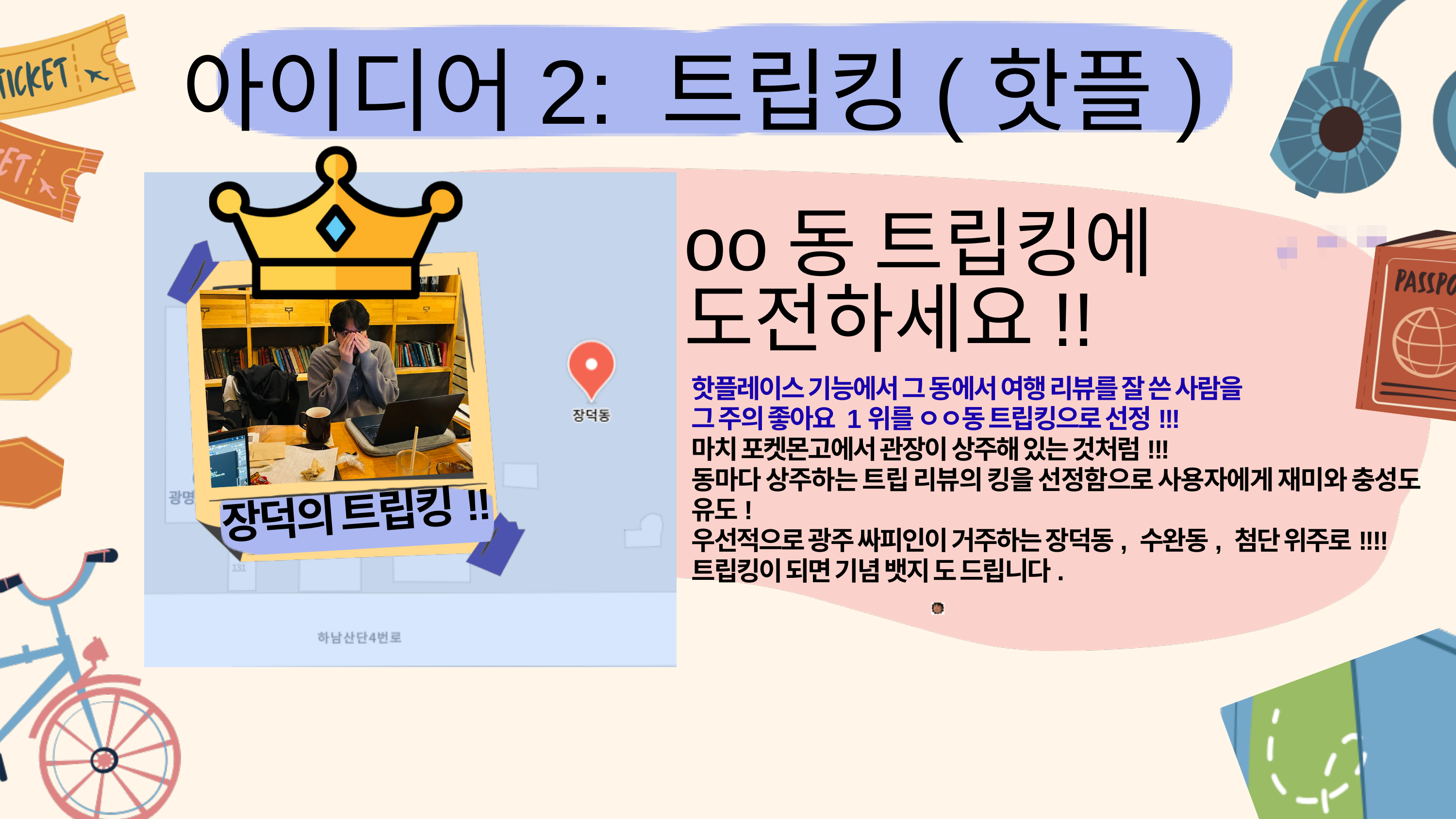

아이디어2: 트립킹(핫플)

oo동 트립킹에
도전하세요!!

핫플레이스 기능에서 그 동에서 여행 리뷰를 잘 쓴 사람을
그 주의 좋아요 1위를 ㅇㅇ동 트립킹으로 선정!!!
마치 포켓몬고에서 관장이 상주해 있는 것처럼!!!
동마다 상주하는 트립 리뷰의 킹을 선정함으로 사용자에게 재미와 충성도 유도!
우선적으로 광주 싸피인이 거주하는 장덕동, 수완동, 첨단 위주로!!!!
트립킹이 되면 기념 뱃지 도 드립니다.

장덕의 트립킹!!